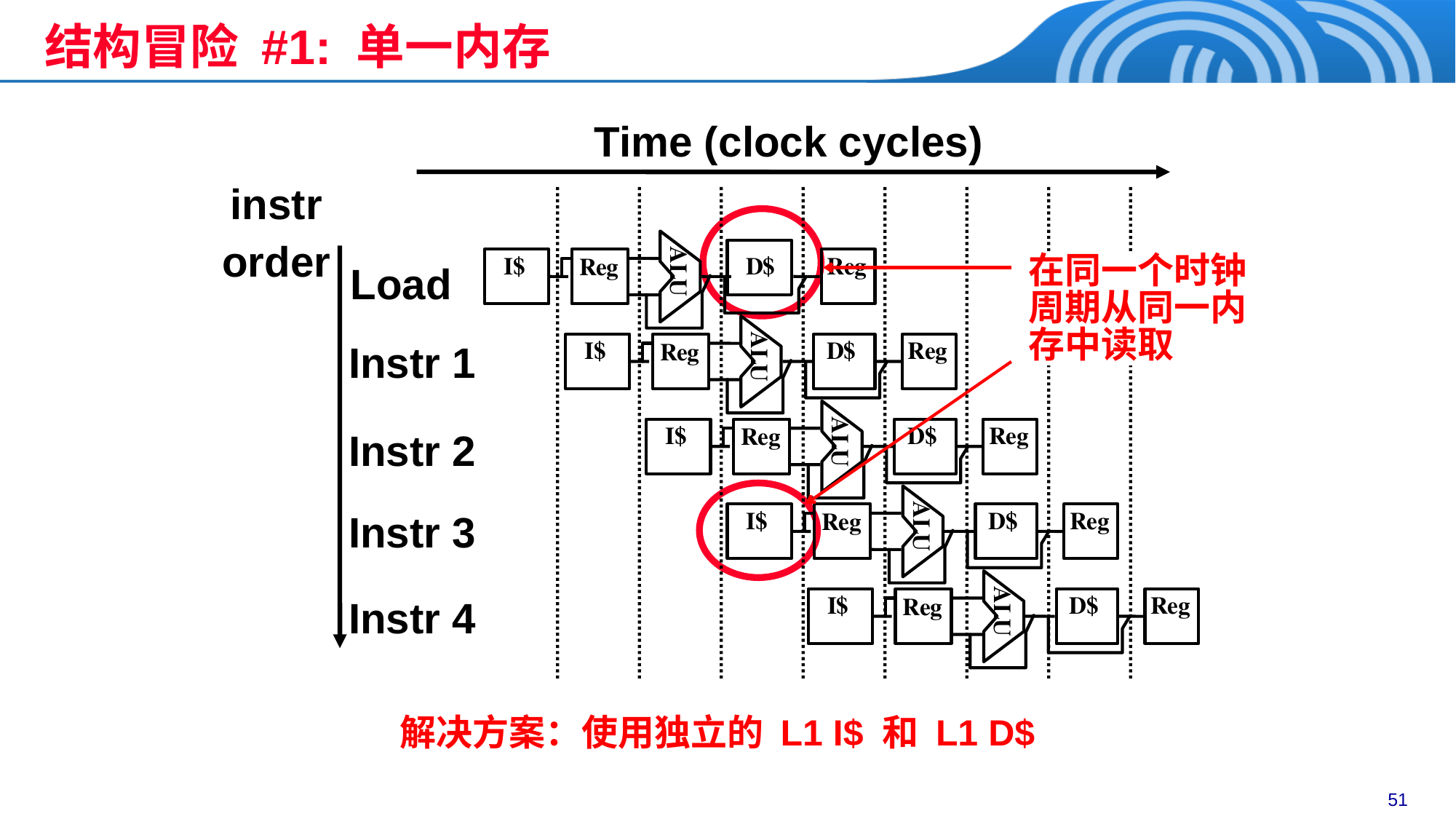

结构冒险 #1: 单一内存
Time (clock cycles)

instr
order

ALU

Load
Instr 1
Instr 2
Instr 3
Instr 4

  I$

  D$
Reg
Reg
在同一个时钟周期从同一内存中读取

ALU

  I$

  D$
Reg
Reg

ALU

  I$

  D$
Reg
Reg

ALU

  I$
  D$
Reg
Reg

ALU

  I$

  D$
Reg
Reg

解决方案：使用独立的 L1 I$ 和 L1 D$